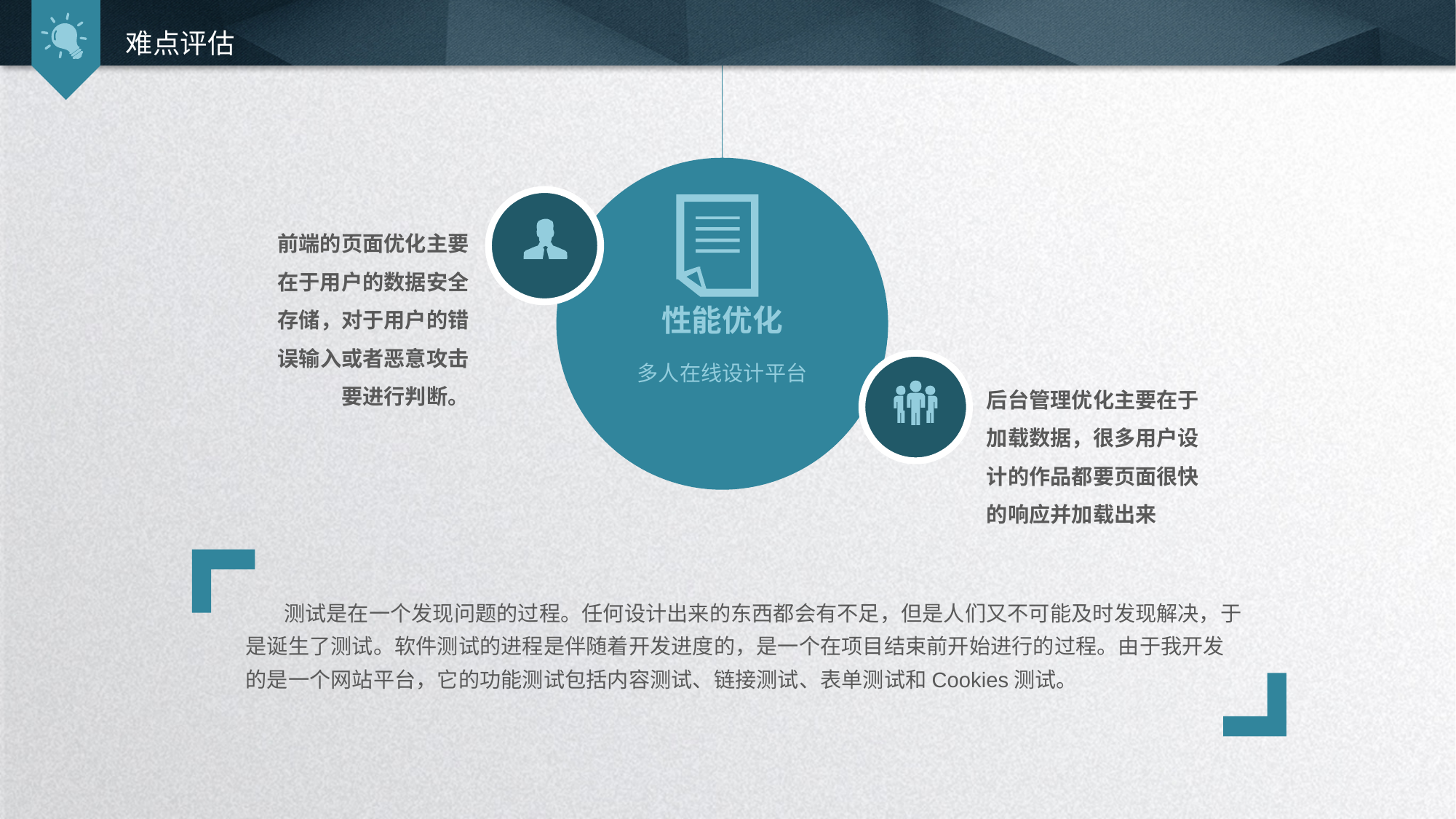

难点评估

性能优化

多人在线设计平台

前端的页面优化主要在于用户的数据安全存储，对于用户的错误输入或者恶意攻击要进行判断。

后台管理优化主要在于加载数据，很多用户设计的作品都要页面很快的响应并加载出来

       测试是在一个发现问题的过程。任何设计出来的东西都会有不足，但是人们又不可能及时发现解决，于是诞生了测试。软件测试的进程是伴随着开发进度的，是一个在项目结束前开始进行的过程。由于我开发的是一个网站平台，它的功能测试包括内容测试、链接测试、表单测试和Cookies测试。

延时符